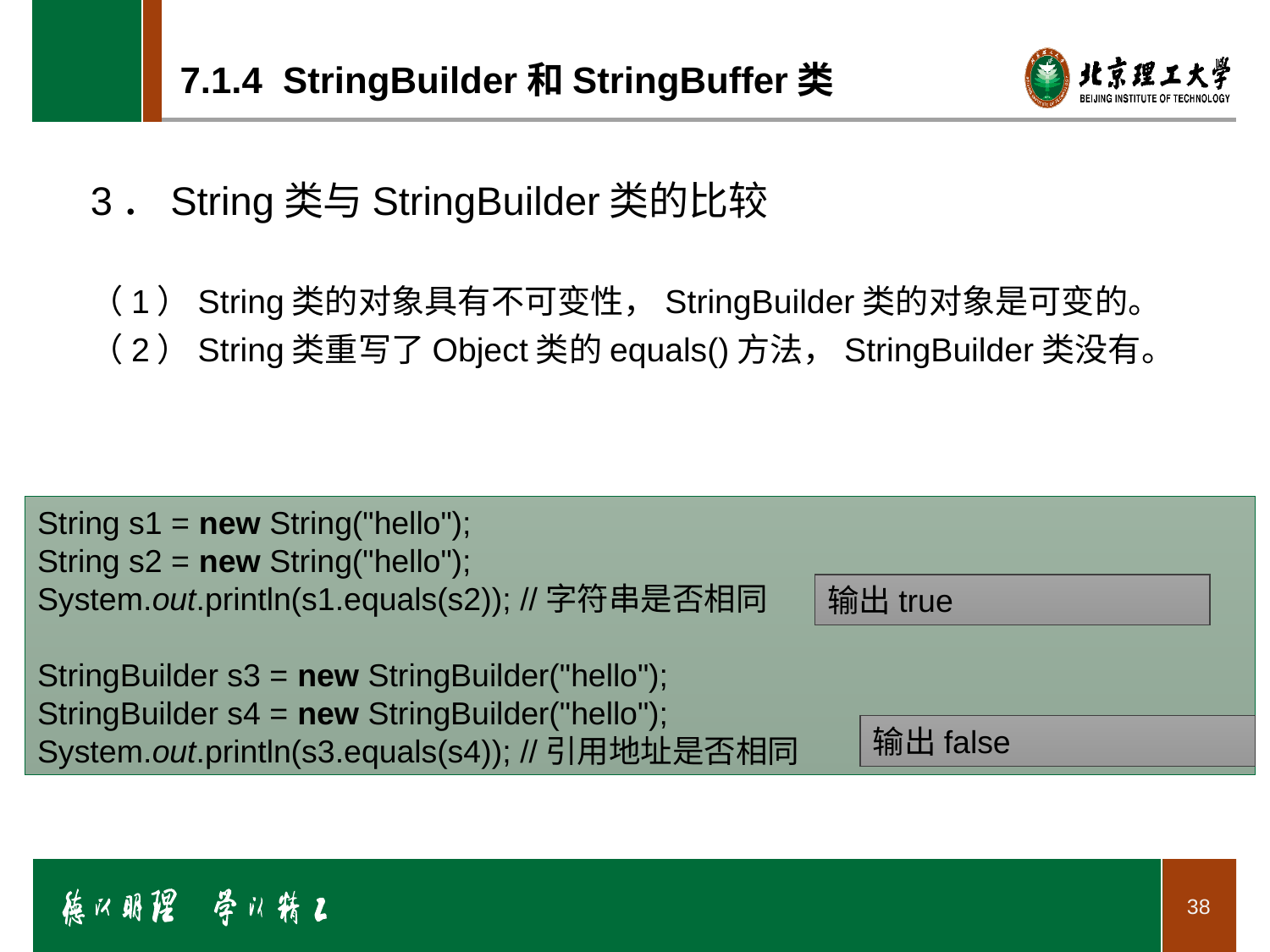

# 7.1.4  StringBuilder和StringBuffer类
3．String类与StringBuilder类的比较

（1）String类的对象具有不可变性，StringBuilder类的对象是可变的。
（2）String类重写了Object类的equals()方法，StringBuilder类没有。
String s1 = new String("hello");
String s2 = new String("hello");
System.out.println(s1.equals(s2)); //字符串是否相同

StringBuilder s3 = new StringBuilder("hello");
StringBuilder s4 = new StringBuilder("hello");
System.out.println(s3.equals(s4)); //引用地址是否相同
输出true
输出false